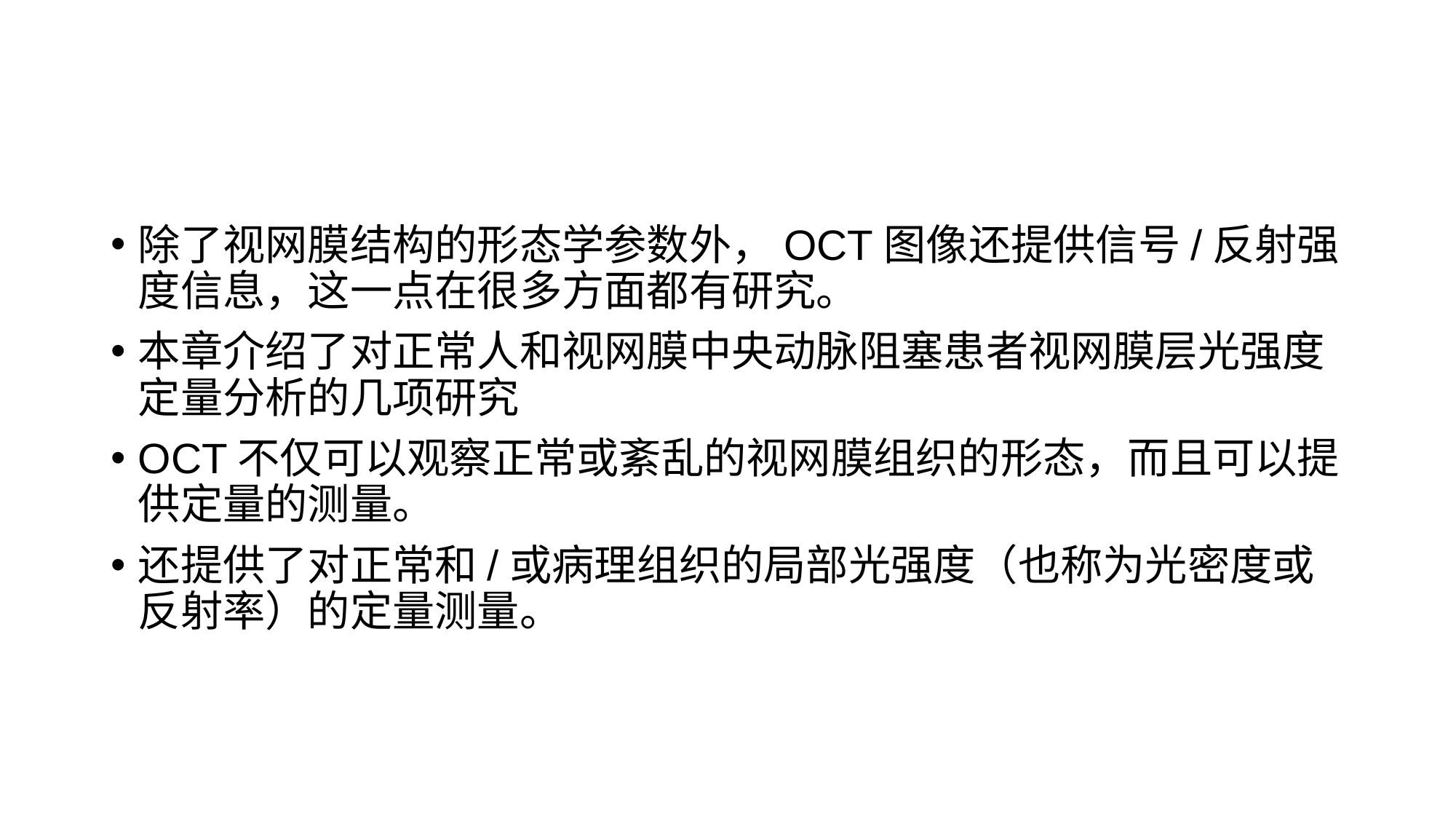

#
除了视网膜结构的形态学参数外，OCT图像还提供信号/反射强度信息，这一点在很多方面都有研究。
本章介绍了对正常人和视网膜中央动脉阻塞患者视网膜层光强度定量分析的几项研究
OCT不仅可以观察正常或紊乱的视网膜组织的形态，而且可以提供定量的测量。
还提供了对正常和/或病理组织的局部光强度（也称为光密度或反射率）的定量测量。